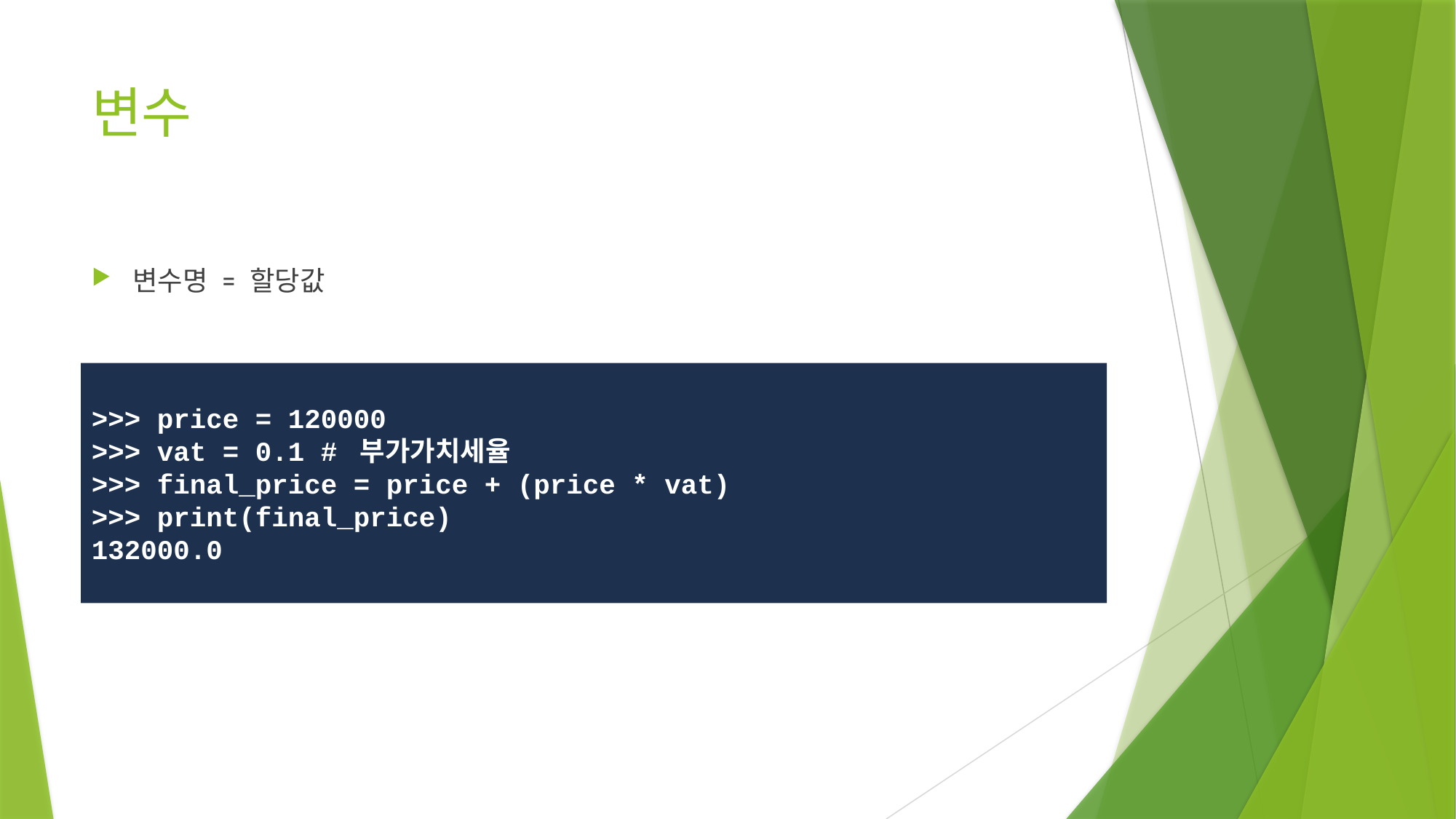

# 변수
변수명 = 할당값

>>> price = 120000
>>> vat = 0.1 # 부가가치세율
>>> final_price = price + (price * vat)
>>> print(final_price)
132000.0